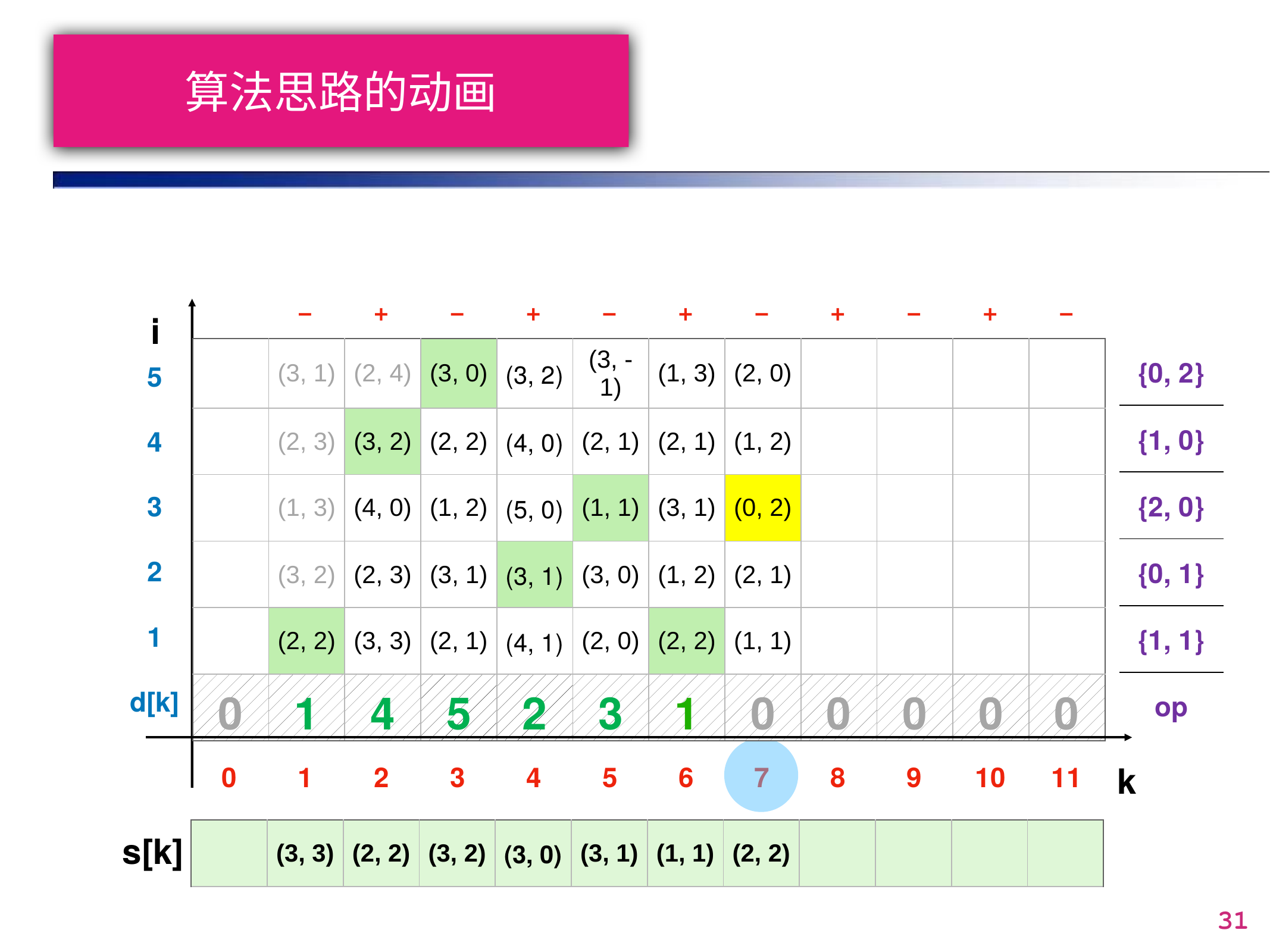

# 算法思路的动画
|  | - | + | - | + | - | + | - | + | - | + | - |
| --- | --- | --- | --- | --- | --- | --- | --- | --- | --- | --- | --- |
i

| {0, 2} |
| --- |
| {1, 0} |
| {2, 0} |
| {0, 1} |
| {1, 1} |
| op |
|  | (3, 1) | (2, 4) | (3, 0) | (3, 2) | (3, -1) | (1, 3) | (2, 0) |  |  |  |  |
| --- | --- | --- | --- | --- | --- | --- | --- | --- | --- | --- | --- |
|  | (2, 3) | (3, 2) | (2, 2) | (4, 0) | (2, 1) | (2, 1) | (1, 2) |  |  |  |  |
|  | (1, 3) | (4, 0) | (1, 2) | (5, 0) | (1, 1) | (3, 1) | (0, 2) |  |  |  |  |
|  | (3, 2) | (2, 3) | (3, 1) | (3, 1) | (3, 0) | (1, 2) | (2, 1) |  |  |  |  |
|  | (2, 2) | (3, 3) | (2, 1) | (4, 1) | (2, 0) | (2, 2) | (1, 1) |  |  |  |  |
| 0 | 1 | 4 | 5 | 2 | 3 | 1 | 0 | 0 | 0 | 0 | 0 |
| 5 |
| --- |
| 4 |
| 3 |
| 2 |
| 1 |
| d[k] |

k
| 0 | 1 | 2 | 3 | 4 | 5 | 6 | 7 | 8 | 9 | 10 | 11 |
| --- | --- | --- | --- | --- | --- | --- | --- | --- | --- | --- | --- |
s[k]
|  | (3, 3) | (2, 2) | (3, 2) | (3, 0) | (3, 1) | (1, 1) | (2, 2) |  |  |  |  |
| --- | --- | --- | --- | --- | --- | --- | --- | --- | --- | --- | --- |
31